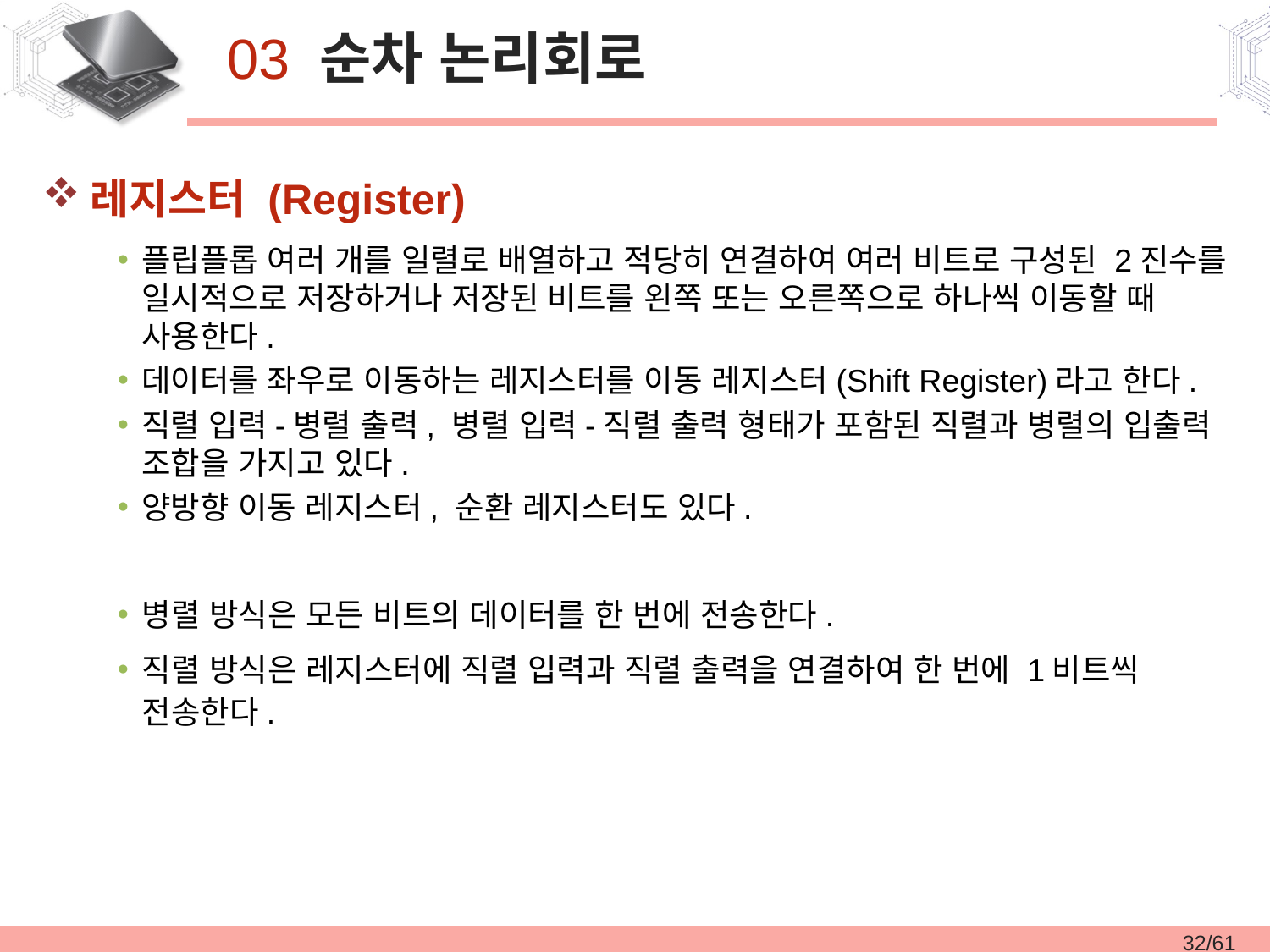

03 순차 논리회로
레지스터 (Register)
플립플롭 여러 개를 일렬로 배열하고 적당히 연결하여 여러 비트로 구성된 2진수를 일시적으로 저장하거나 저장된 비트를 왼쪽 또는 오른쪽으로 하나씩 이동할 때 사용한다.
데이터를 좌우로 이동하는 레지스터를 이동 레지스터(Shift Register)라고 한다.
직렬 입력-병렬 출력, 병렬 입력-직렬 출력 형태가 포함된 직렬과 병렬의 입출력 조합을 가지고 있다.
양방향 이동 레지스터, 순환 레지스터도 있다.

병렬 방식은 모든 비트의 데이터를 한 번에 전송한다.
직렬 방식은 레지스터에 직렬 입력과 직렬 출력을 연결하여 한 번에 1비트씩 전송한다.